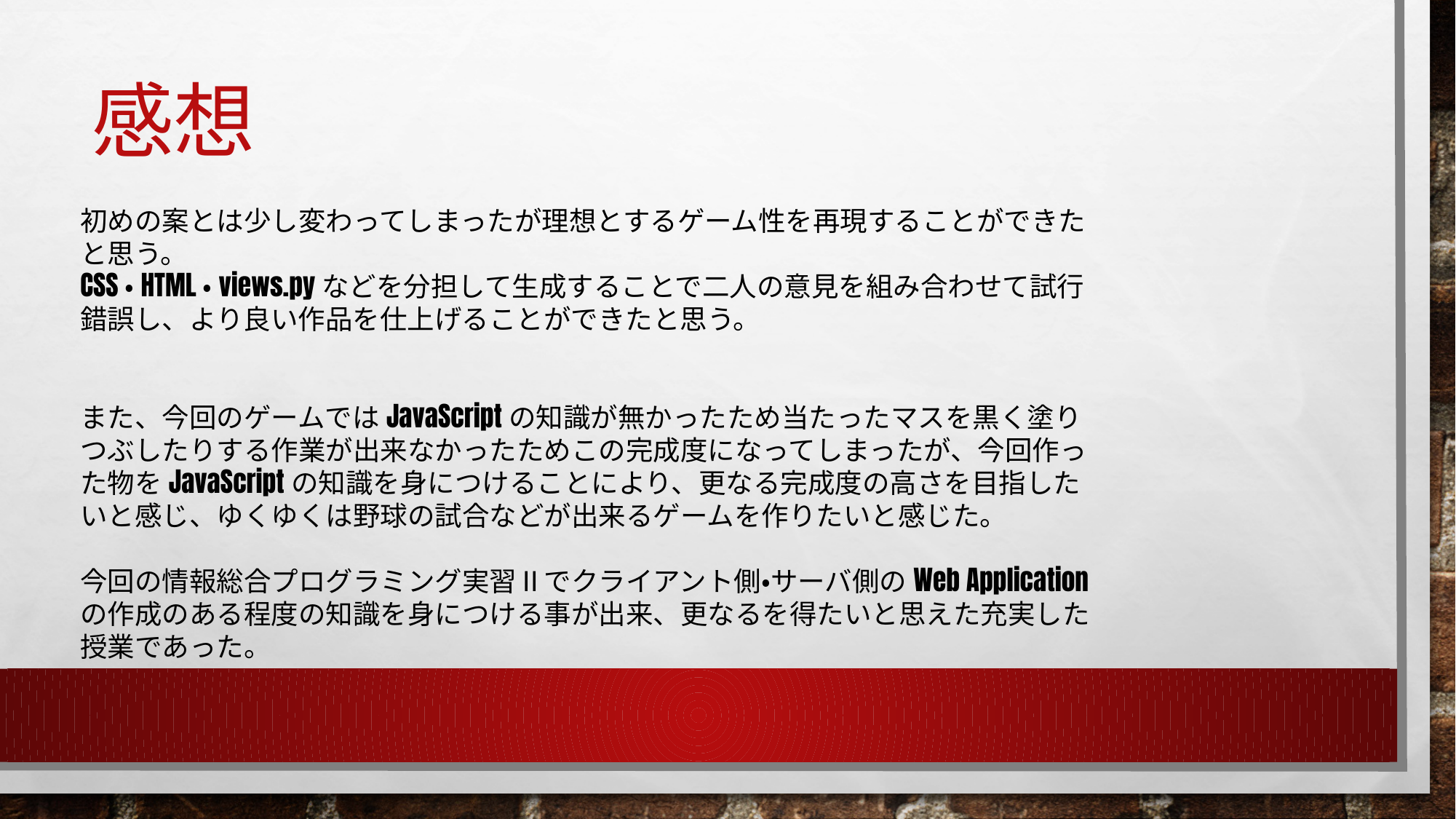

# 感想
初めの案とは少し変わってしまったが理想とするゲーム性を再現することができたと思う。
CSS・HTML・views.pyなどを分担して生成することで二人の意見を組み合わせて試行錯誤し、より良い作品を仕上げることができたと思う。

また、今回のゲームではJavaScriptの知識が無かったため当たったマスを黒く塗りつぶしたりする作業が出来なかったためこの完成度になってしまったが、今回作った物をJavaScriptの知識を身につけることにより、更なる完成度の高さを目指したいと感じ、ゆくゆくは野球の試合などが出来るゲームを作りたいと感じた。

今回の情報総合プログラミング実習Ⅱでクライアント側・サーバ側のWeb Applicationの作成のある程度の知識を身につける事が出来、更なるを得たいと思えた充実した授業であった。